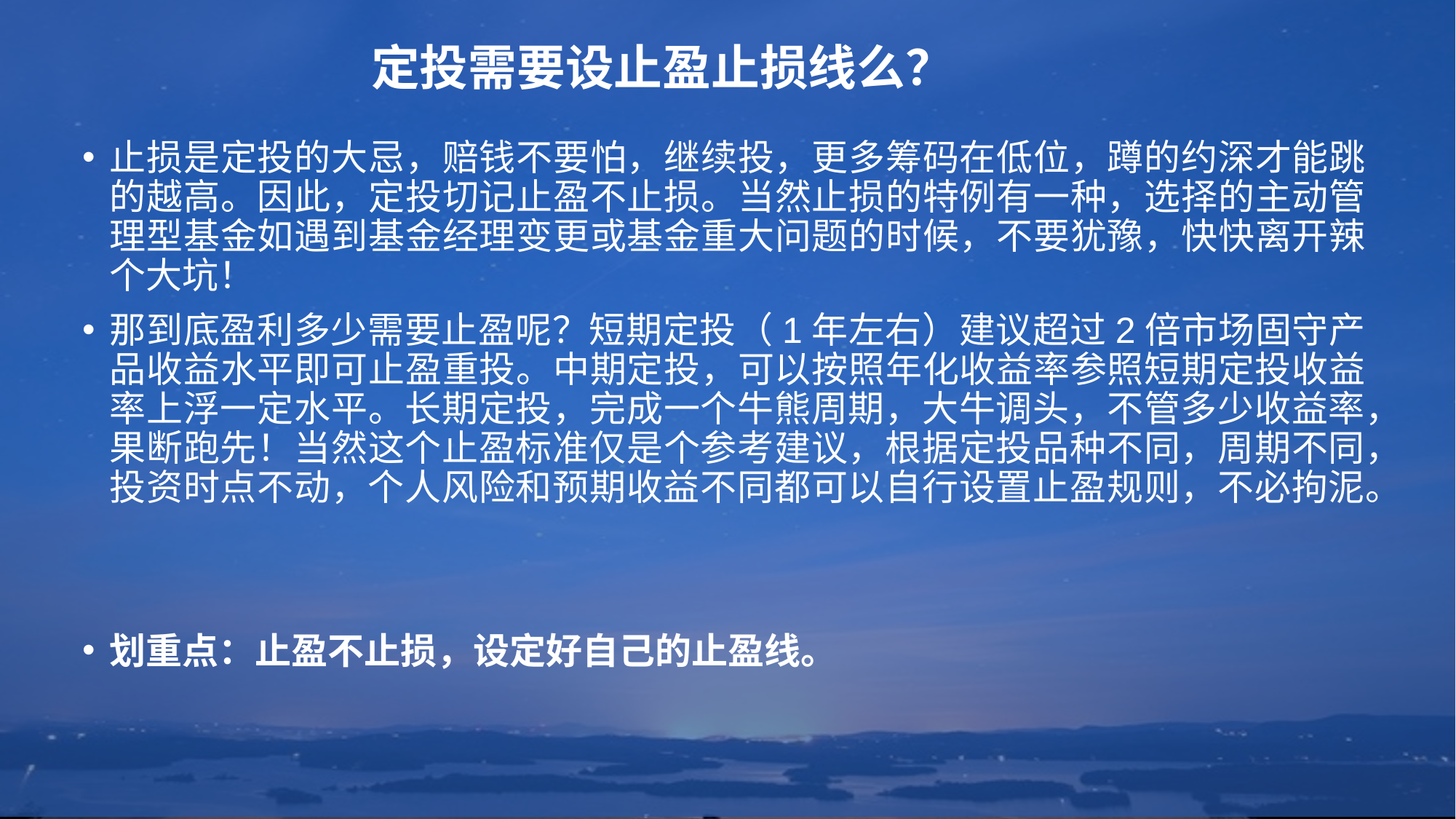

# 定投需要设止盈止损线么？
止损是定投的大忌，赔钱不要怕，继续投，更多筹码在低位，蹲的约深才能跳的越高。因此，定投切记止盈不止损。当然止损的特例有一种，选择的主动管理型基金如遇到基金经理变更或基金重大问题的时候，不要犹豫，快快离开辣个大坑！
那到底盈利多少需要止盈呢？短期定投（1年左右）建议超过2倍市场固守产品收益水平即可止盈重投。中期定投，可以按照年化收益率参照短期定投收益率上浮一定水平。长期定投，完成一个牛熊周期，大牛调头，不管多少收益率，果断跑先！当然这个止盈标准仅是个参考建议，根据定投品种不同，周期不同，投资时点不动，个人风险和预期收益不同都可以自行设置止盈规则，不必拘泥。

划重点：止盈不止损，设定好自己的止盈线。